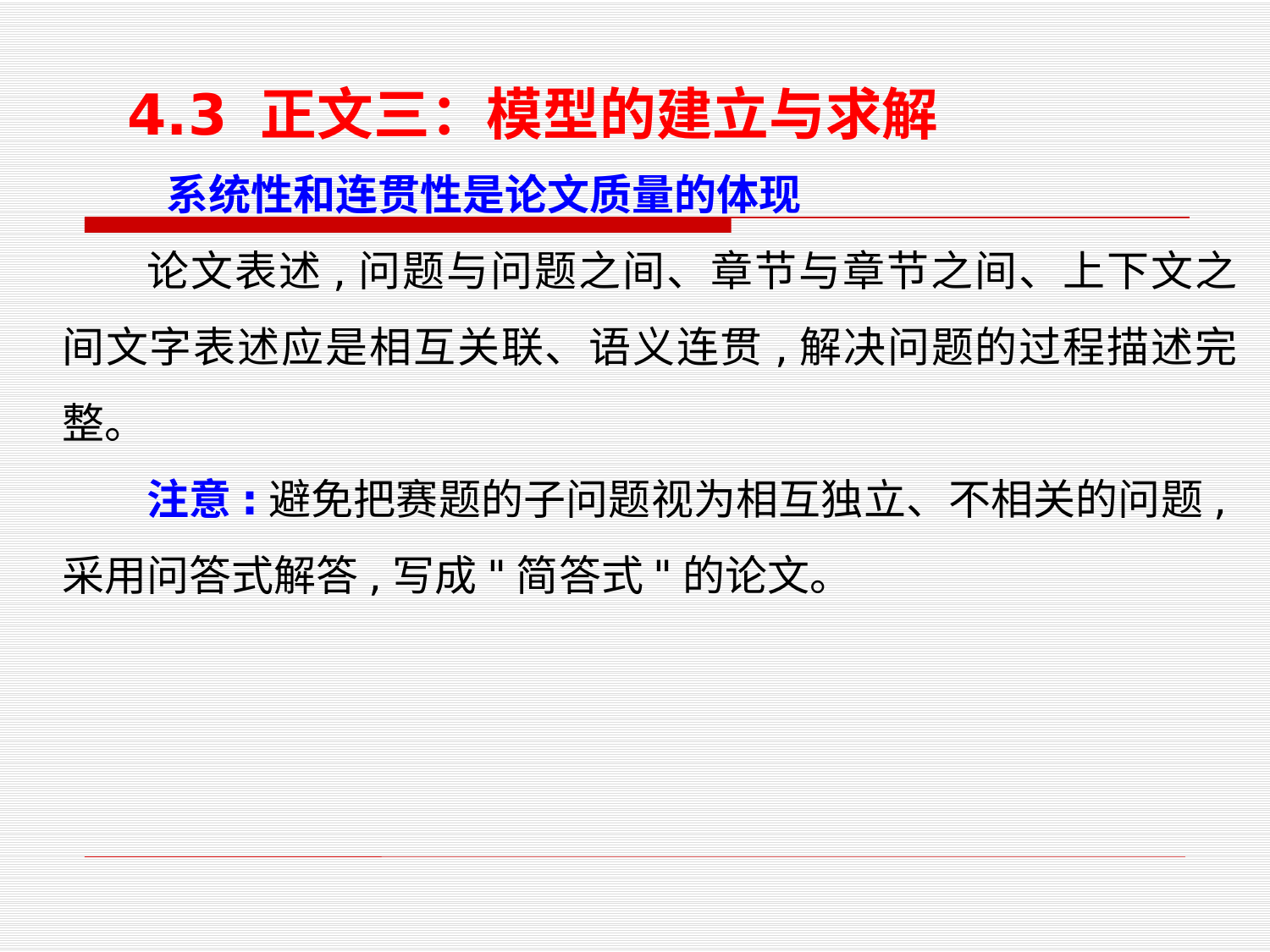

4.3 正文三：模型的建立与求解
 系统性和连贯性是论文质量的体现
论文表述,问题与问题之间、章节与章节之间、上下文之间文字表述应是相互关联、语义连贯,解决问题的过程描述完整。
注意:避免把赛题的子问题视为相互独立、不相关的问题,采用问答式解答,写成"简答式"的论文。